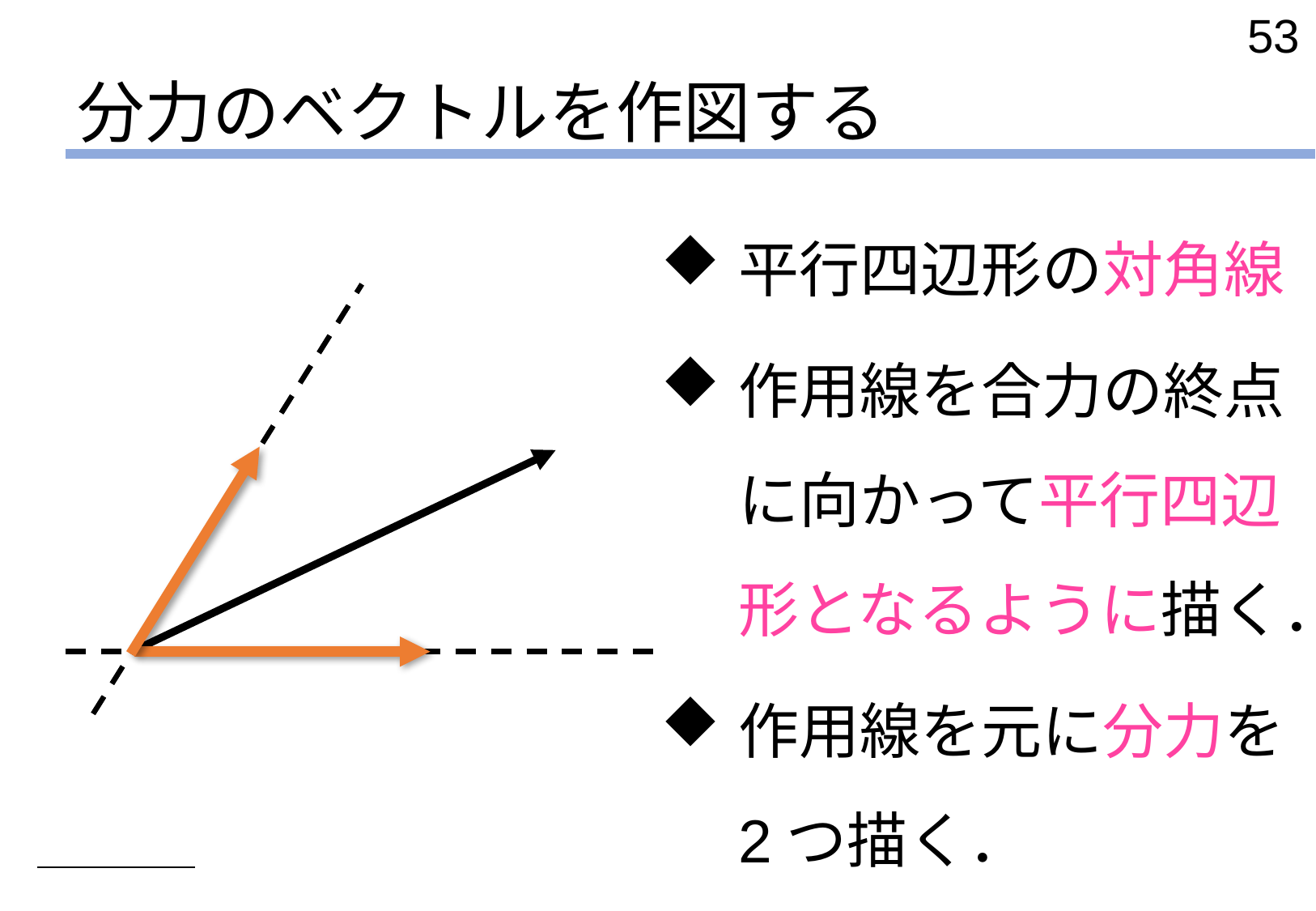

53
# 分力のベクトルを作図する
平行四辺形の対角線
作用線を合力の終点に向かって平行四辺形となるように描く．
作用線を元に分力を2つ描く．